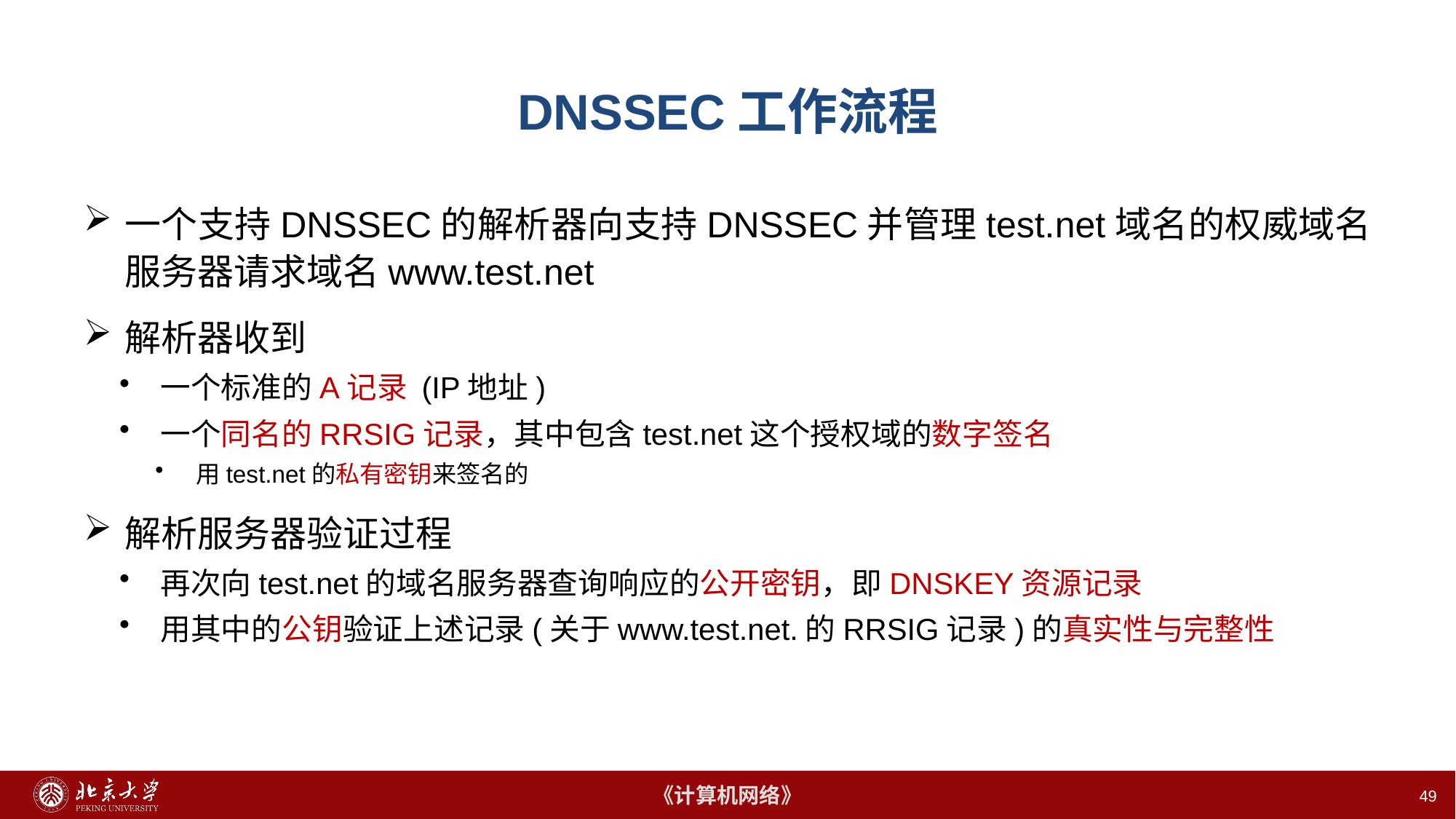

# DNSSEC工作流程
一个支持DNSSEC的解析器向支持DNSSEC并管理test.net域名的权威域名服务器请求域名www.test.net
解析器收到
一个标准的A记录 (IP地址)
一个同名的RRSIG记录，其中包含test.net这个授权域的数字签名
用test.net的私有密钥来签名的
解析服务器验证过程
再次向test.net的域名服务器查询响应的公开密钥，即DNSKEY资源记录
用其中的公钥验证上述记录(关于www.test.net.的RRSIG记录)的真实性与完整性

49